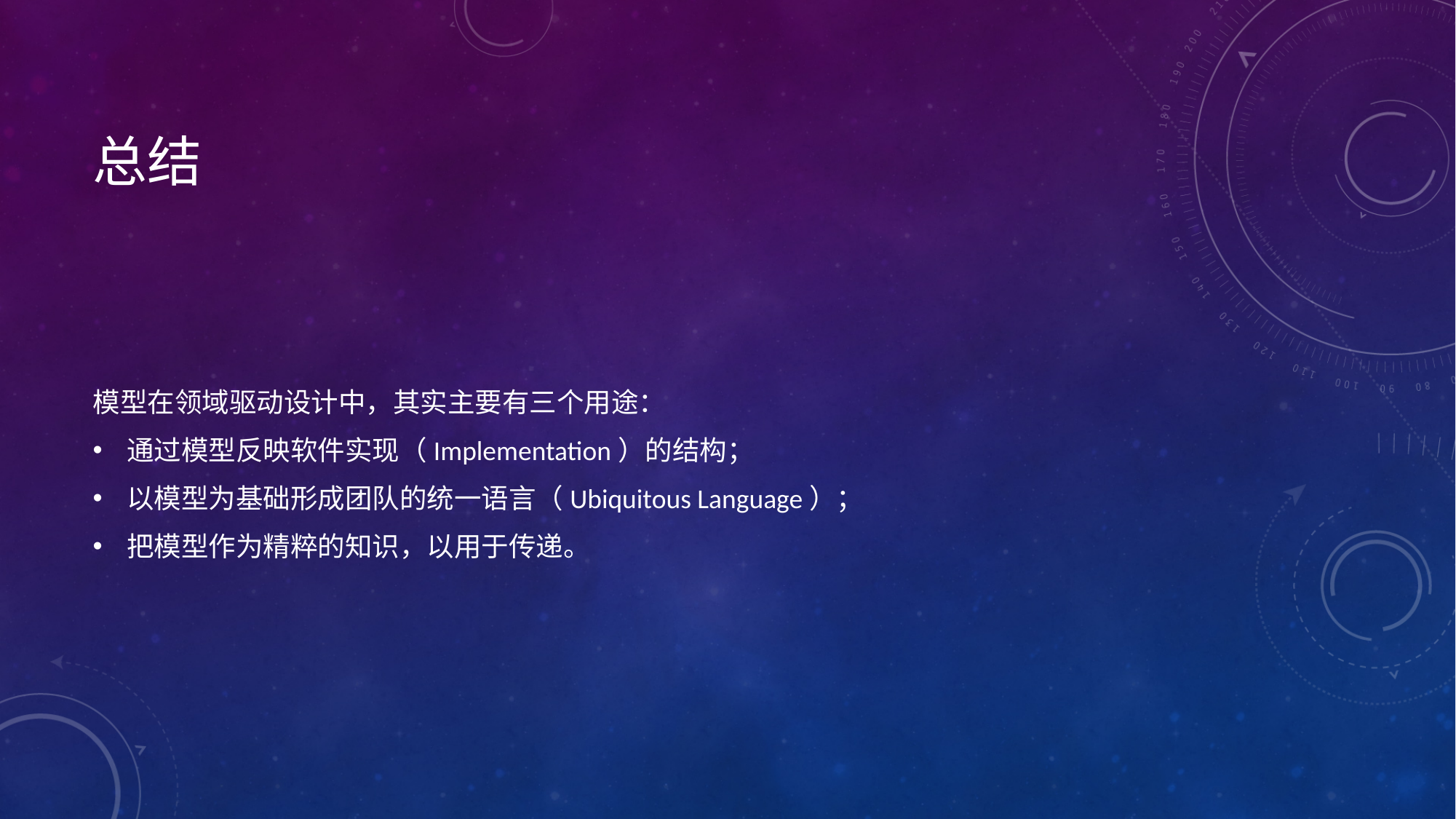

# 总结
模型在领域驱动设计中，其实主要有三个用途：
通过模型反映软件实现（Implementation）的结构；
以模型为基础形成团队的统一语言（Ubiquitous Language）；
把模型作为精粹的知识，以用于传递。